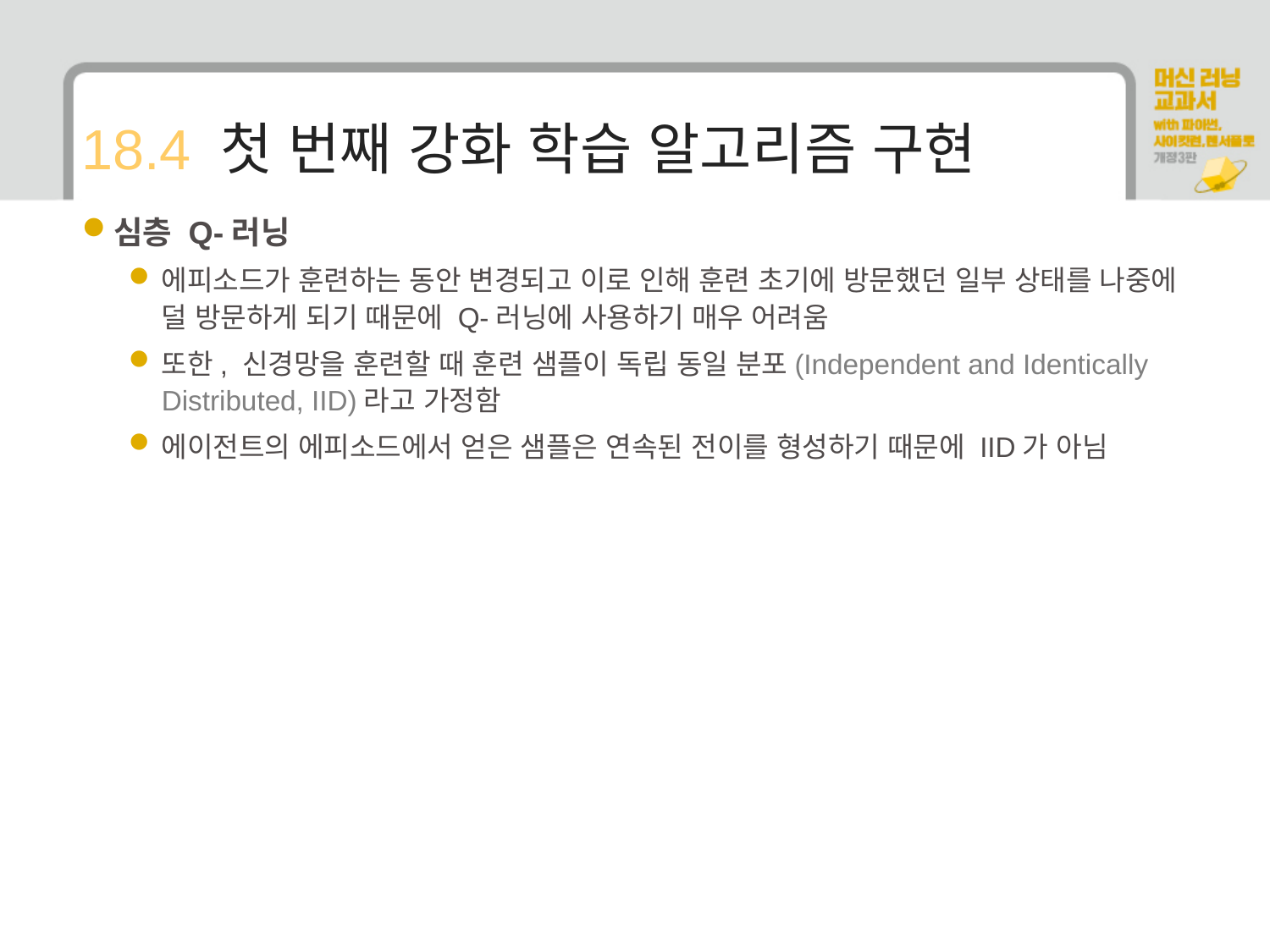

# 18.4 첫 번째 강화 학습 알고리즘 구현
심층 Q-러닝
에피소드가 훈련하는 동안 변경되고 이로 인해 훈련 초기에 방문했던 일부 상태를 나중에 덜 방문하게 되기 때문에 Q-러닝에 사용하기 매우 어려움
또한, 신경망을 훈련할 때 훈련 샘플이 독립 동일 분포(Independent and Identically Distributed, IID)라고 가정함
에이전트의 에피소드에서 얻은 샘플은 연속된 전이를 형성하기 때문에 IID가 아님